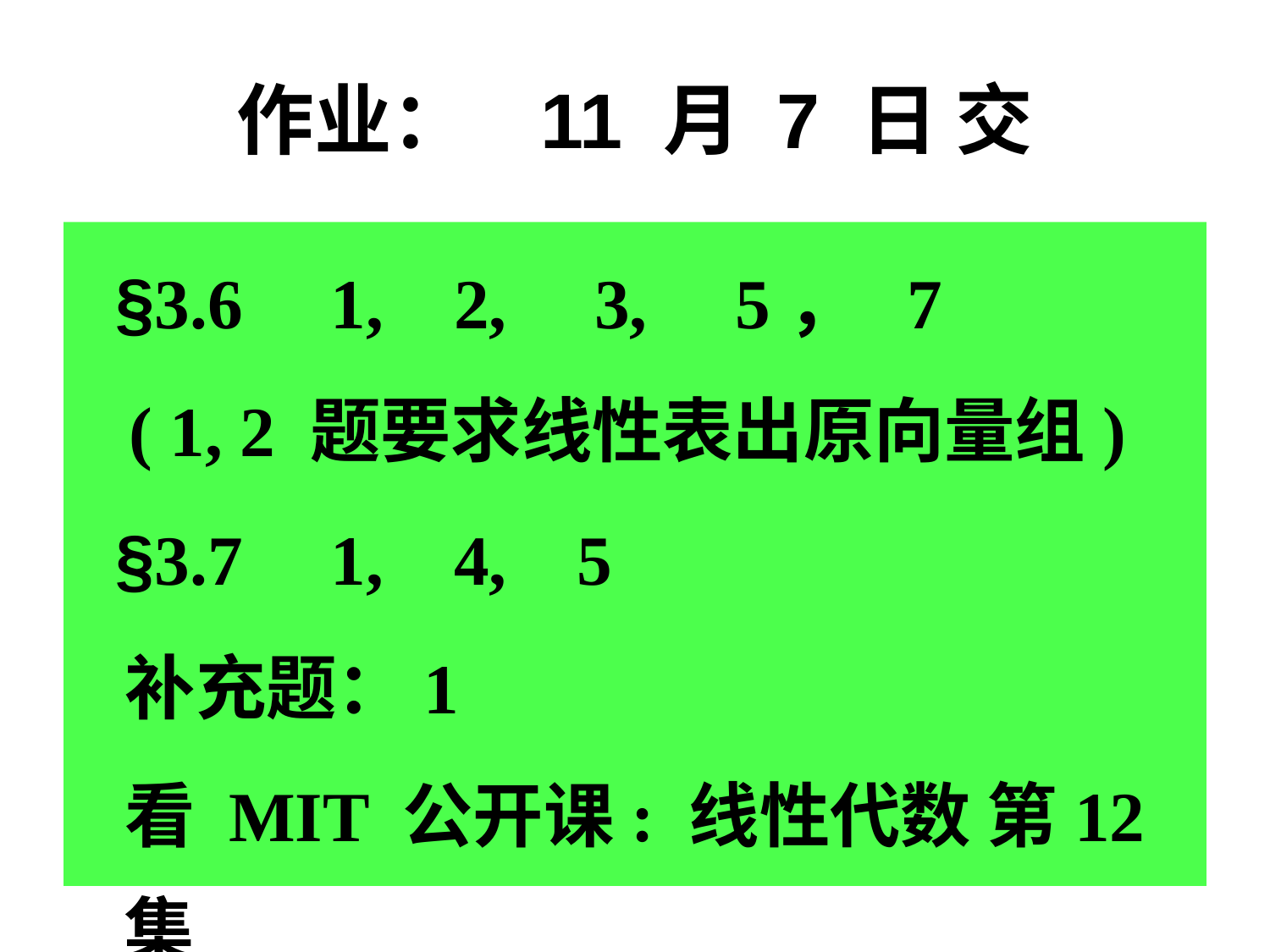

作业：   11 月 7 日 交
  §3.6     1,    2,     3,     5，  7
   ( 1, 2 题要求线性表出原向量组)
  §3.7     1,    4,    5
  补充题：1
  看 MIT 公开课: 线性代数 第12集